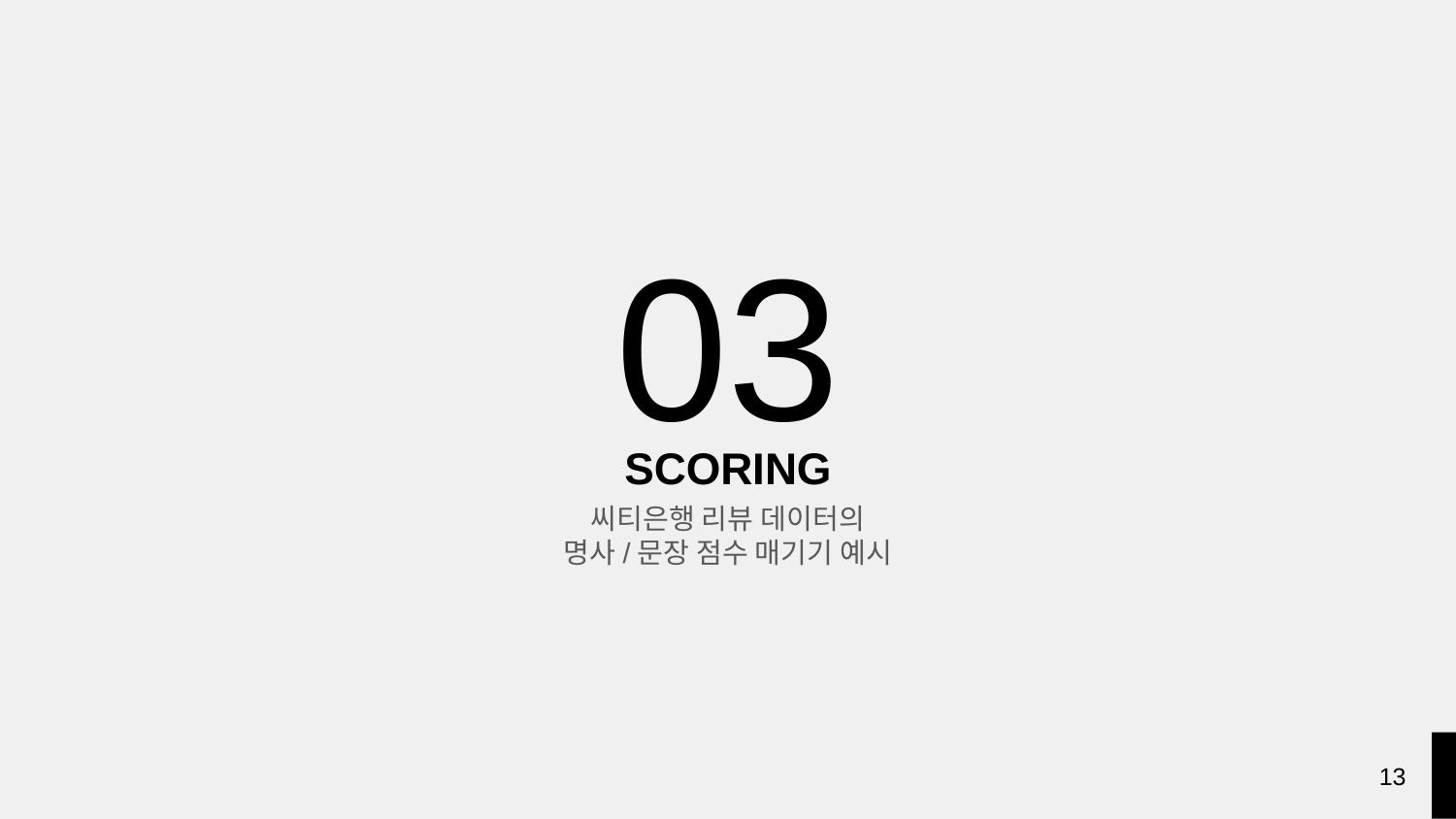

03
SCORING
씨티은행 리뷰 데이터의
명사/문장 점수 매기기 예시
13